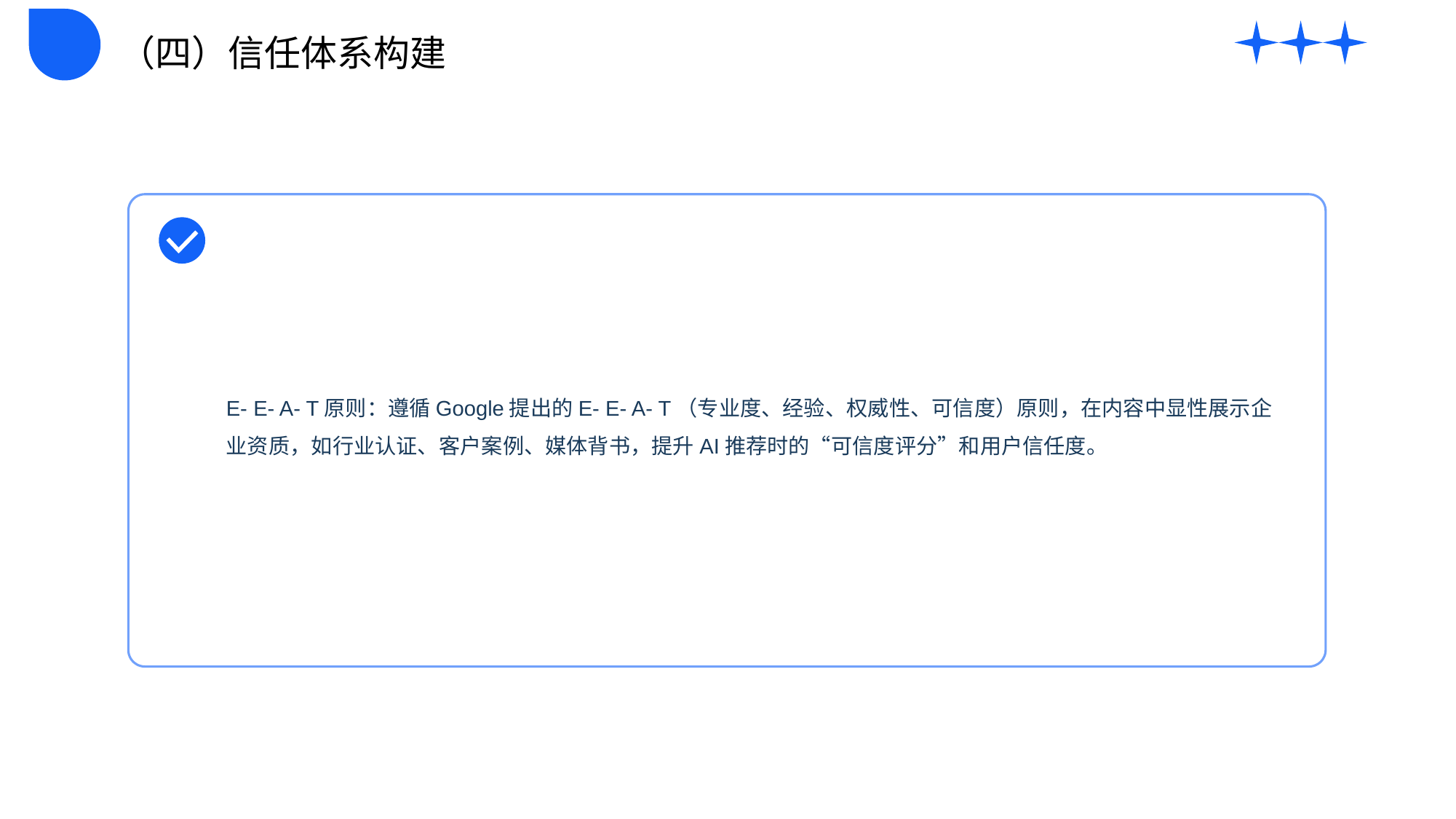

（四）信任体系构建

E- E- A- T原则：遵循Google提出的E- E- A- T（专业度、经验、权威性、可信度）原则，在内容中显性展示企业资质，如行业认证、客户案例、媒体背书，提升AI推荐时的“可信度评分”和用户信任度。